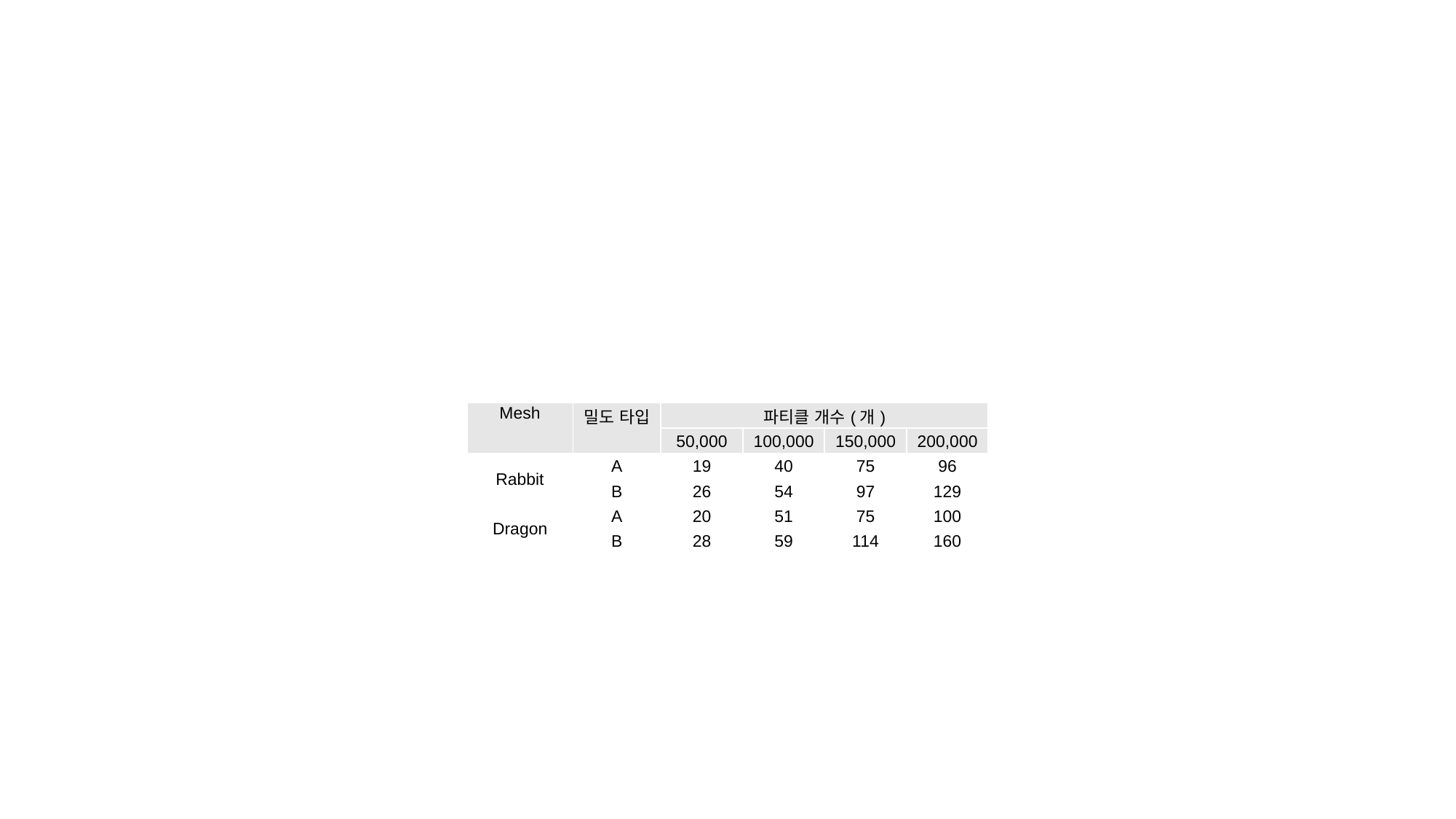

| Mesh | 밀도 타입 | 파티클 개수(개) |  |  |  |
| --- | --- | --- | --- | --- | --- |
|  |  | 50,000 | 100,000 | 150,000 | 200,000 |
| Rabbit | A | 19 | 40 | 75 | 96 |
|  | B | 26 | 54 | 97 | 129 |
| Dragon | A | 20 | 51 | 75 | 100 |
|  | B | 28 | 59 | 114 | 160 |